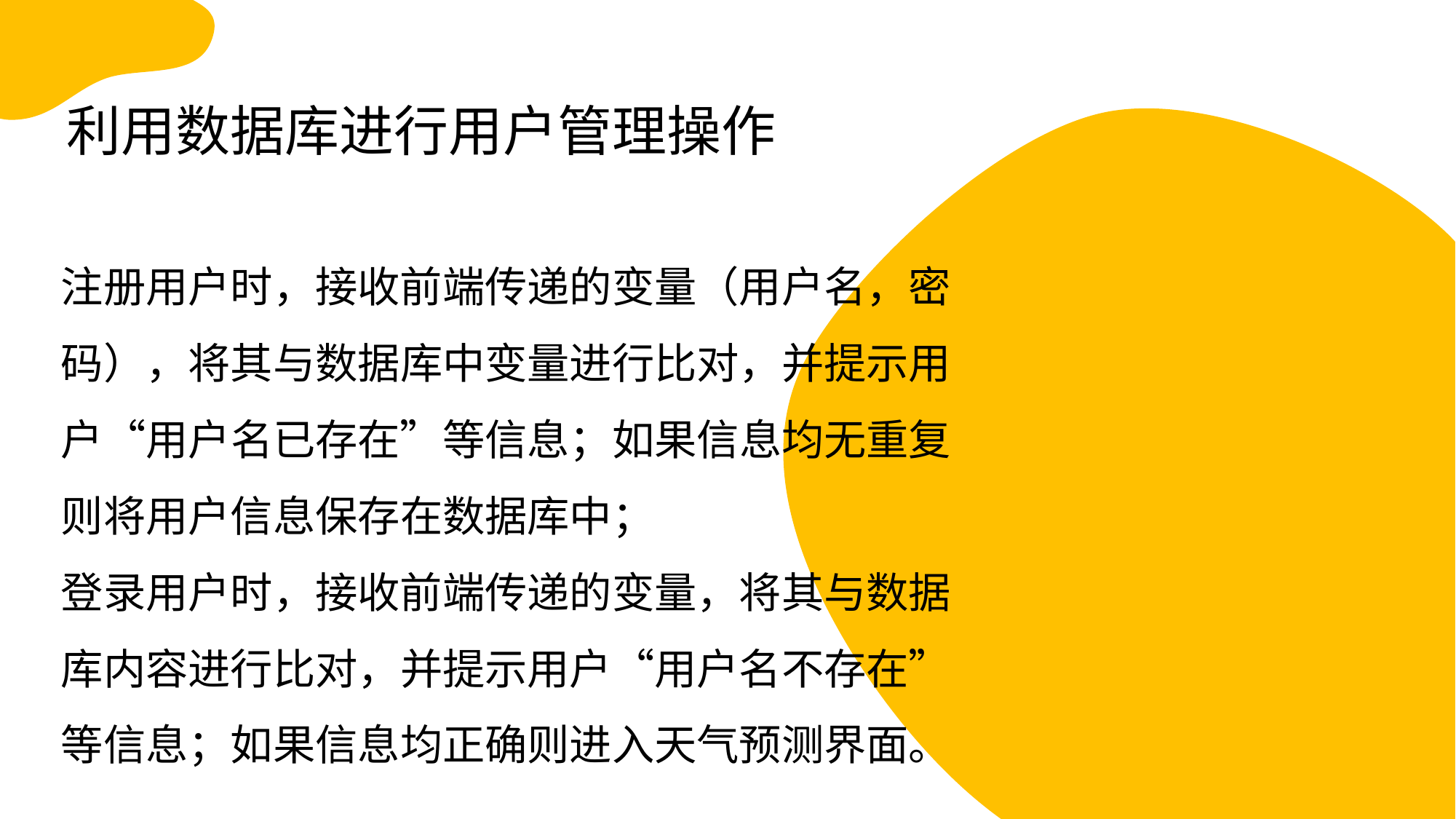

利用数据库进行用户管理操作

注册用户时，接收前端传递的变量（用户名，密码），将其与数据库中变量进行比对，并提示用户“用户名已存在”等信息；如果信息均无重复则将用户信息保存在数据库中；
登录用户时，接收前端传递的变量，将其与数据库内容进行比对，并提示用户“用户名不存在”等信息；如果信息均正确则进入天气预测界面。